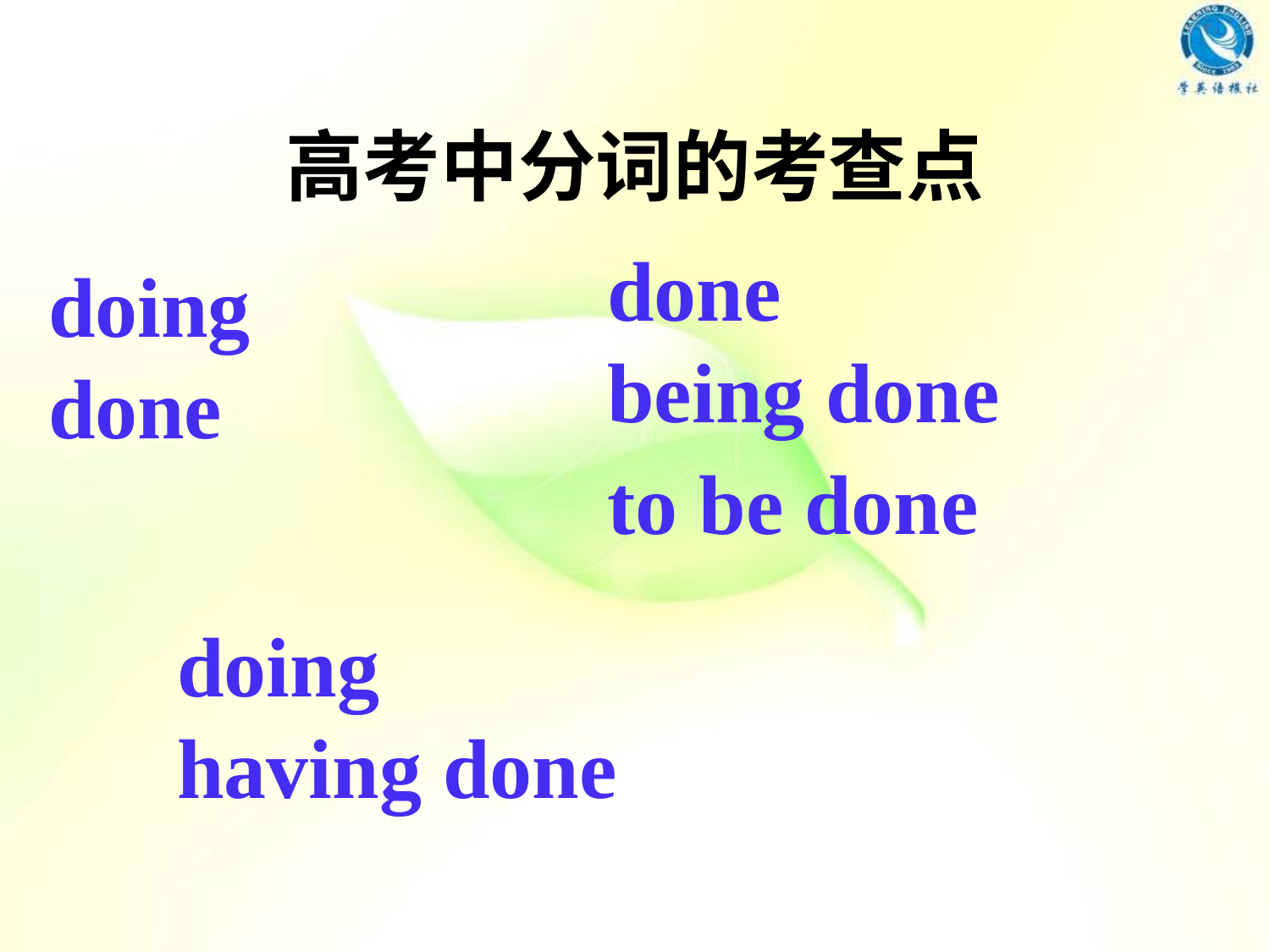

# 高考中分词的考查点
done
being done
to be done
doing
done
doing
having done